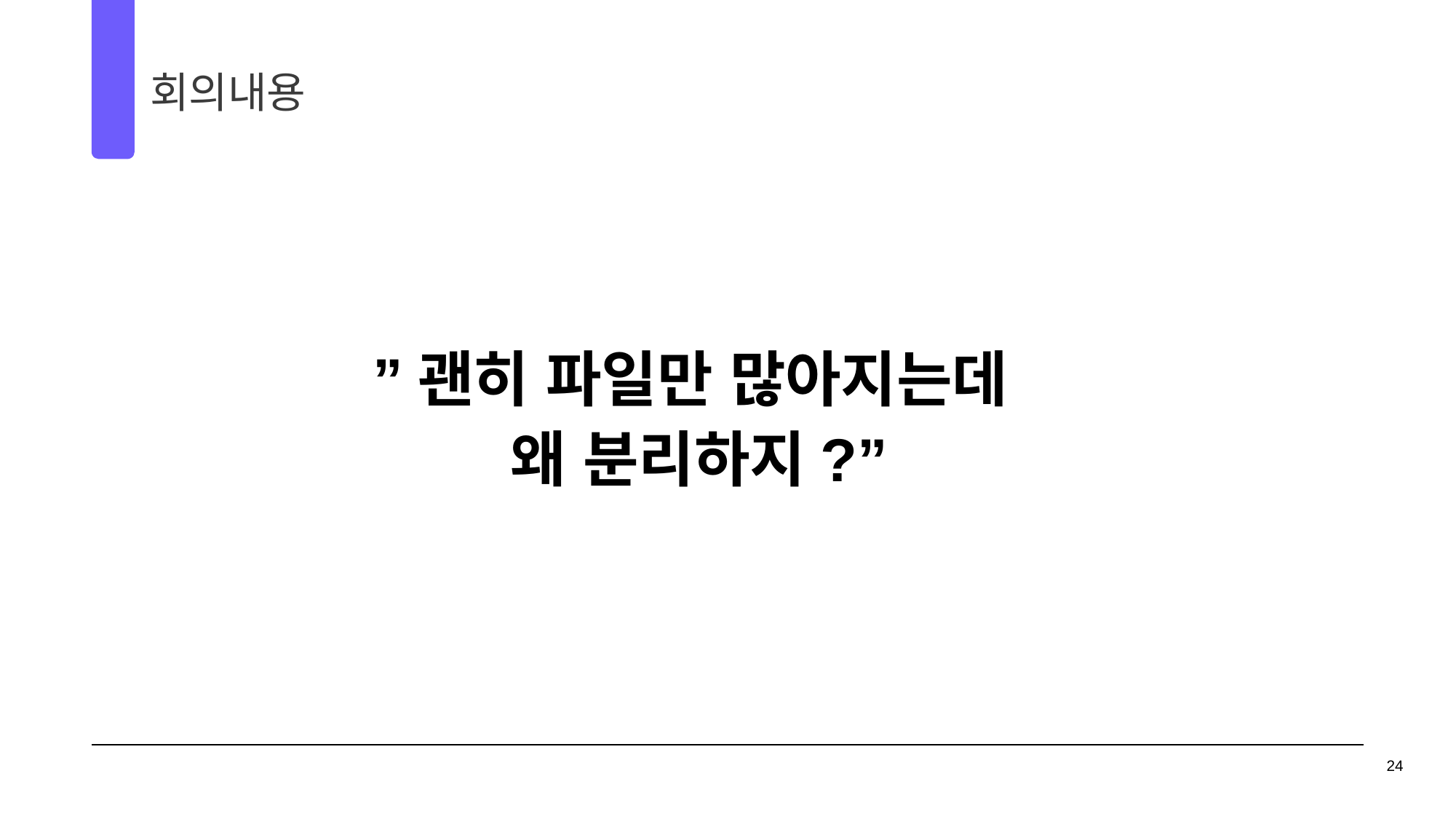

회의내용
01
02
”괜히 파일만 많아지는데
왜 분리하지?”
24